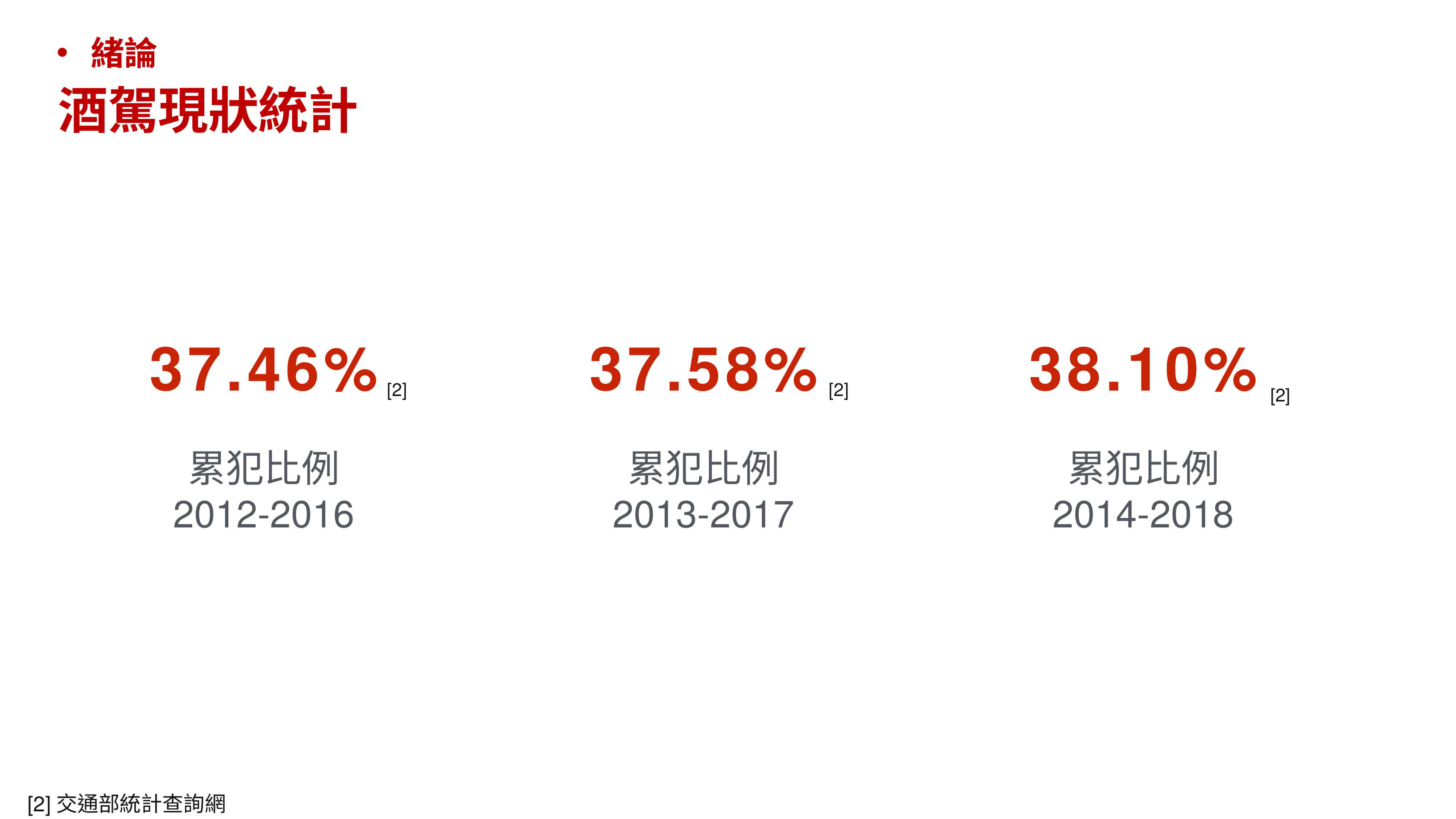

緒論
酒駕現狀統計
37.46%
37.58%
38.10%
[2]

[2]

[2]

累犯比例
2012-2016
累犯比例
2013-2017
累犯比例
2014-2018
[2]交通部統計查詢網